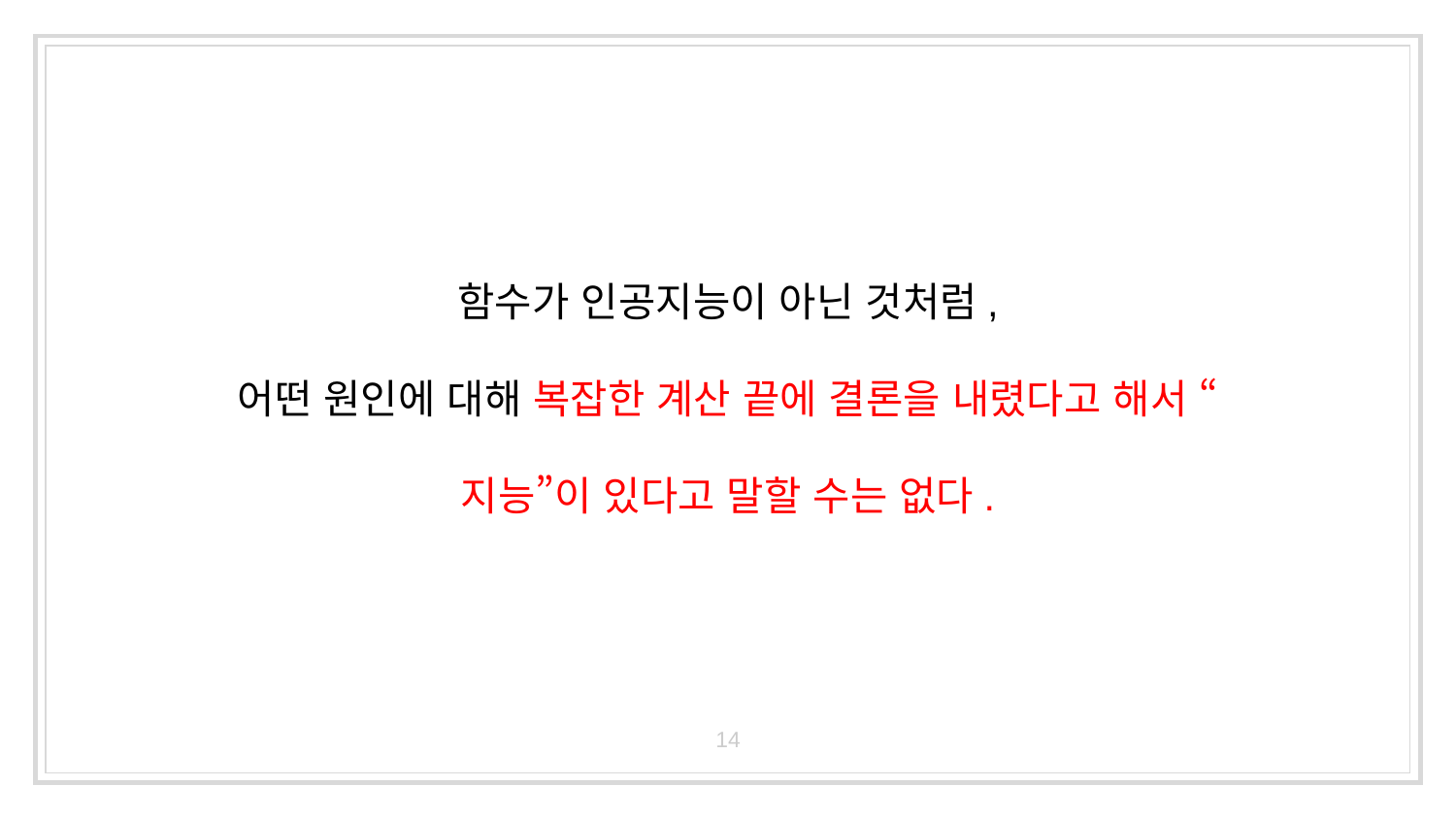

# 함수가 인공지능이 아닌 것처럼, 어떤 원인에 대해 복잡한 계산 끝에 결론을 내렸다고 해서 “지능”이 있다고 말할 수는 없다.
14